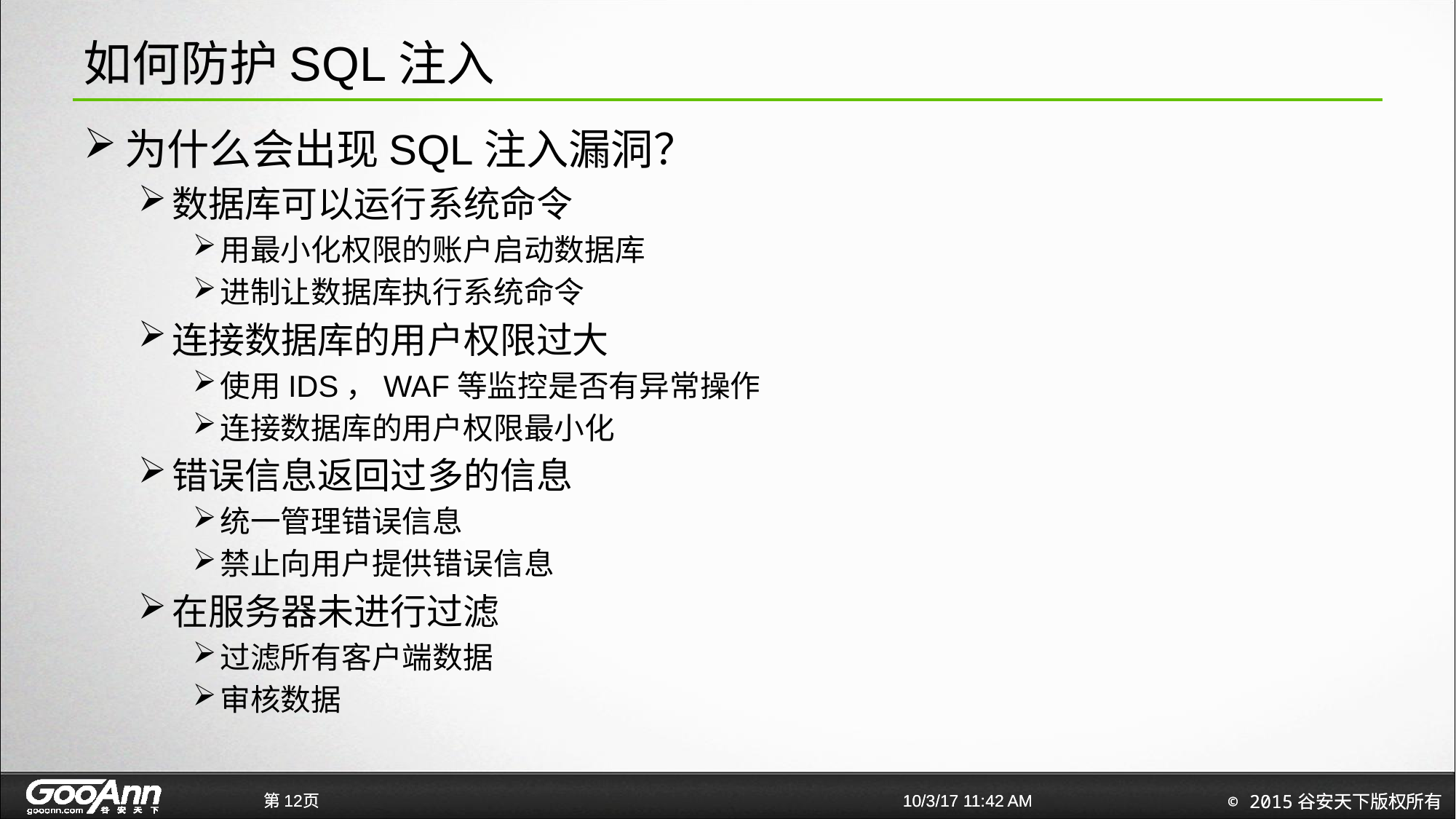

# 如何防护SQL注入
为什么会出现SQL注入漏洞？
数据库可以运行系统命令
用最小化权限的账户启动数据库
进制让数据库执行系统命令
连接数据库的用户权限过大
使用IDS，WAF等监控是否有异常操作
连接数据库的用户权限最小化
错误信息返回过多的信息
统一管理错误信息
禁止向用户提供错误信息
在服务器未进行过滤
过滤所有客户端数据
审核数据